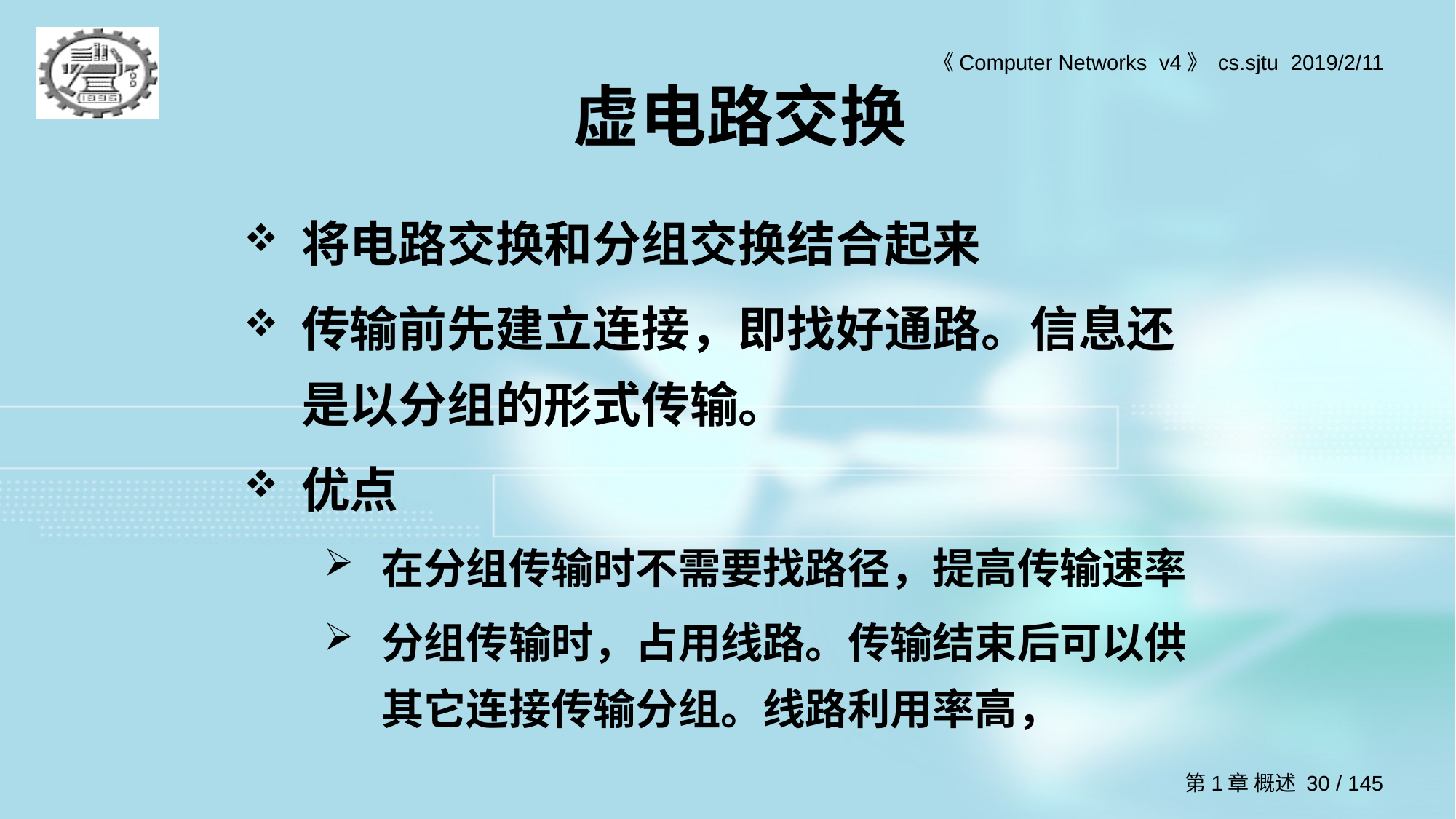

# 虚电路交换
将电路交换和分组交换结合起来
传输前先建立连接，即找好通路。信息还是以分组的形式传输。
优点
在分组传输时不需要找路径，提高传输速率
分组传输时，占用线路。传输结束后可以供其它连接传输分组。线路利用率高，